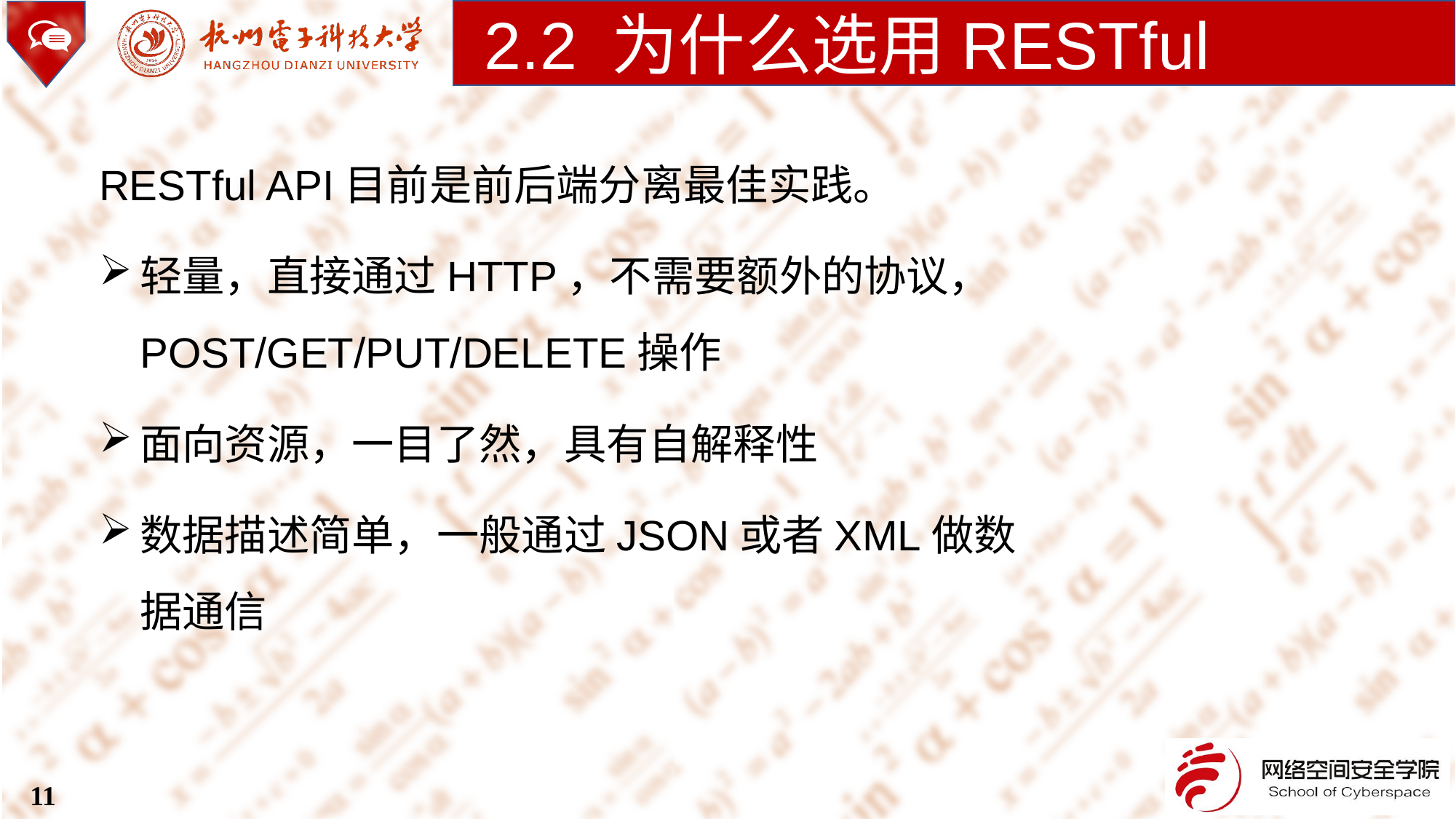

2.2 为什么选用RESTful
RESTful API目前是前后端分离最佳实践。
轻量，直接通过HTTP，不需要额外的协议， POST/GET/PUT/DELETE操作
面向资源，一目了然，具有自解释性
数据描述简单，一般通过JSON或者XML做数据通信

11